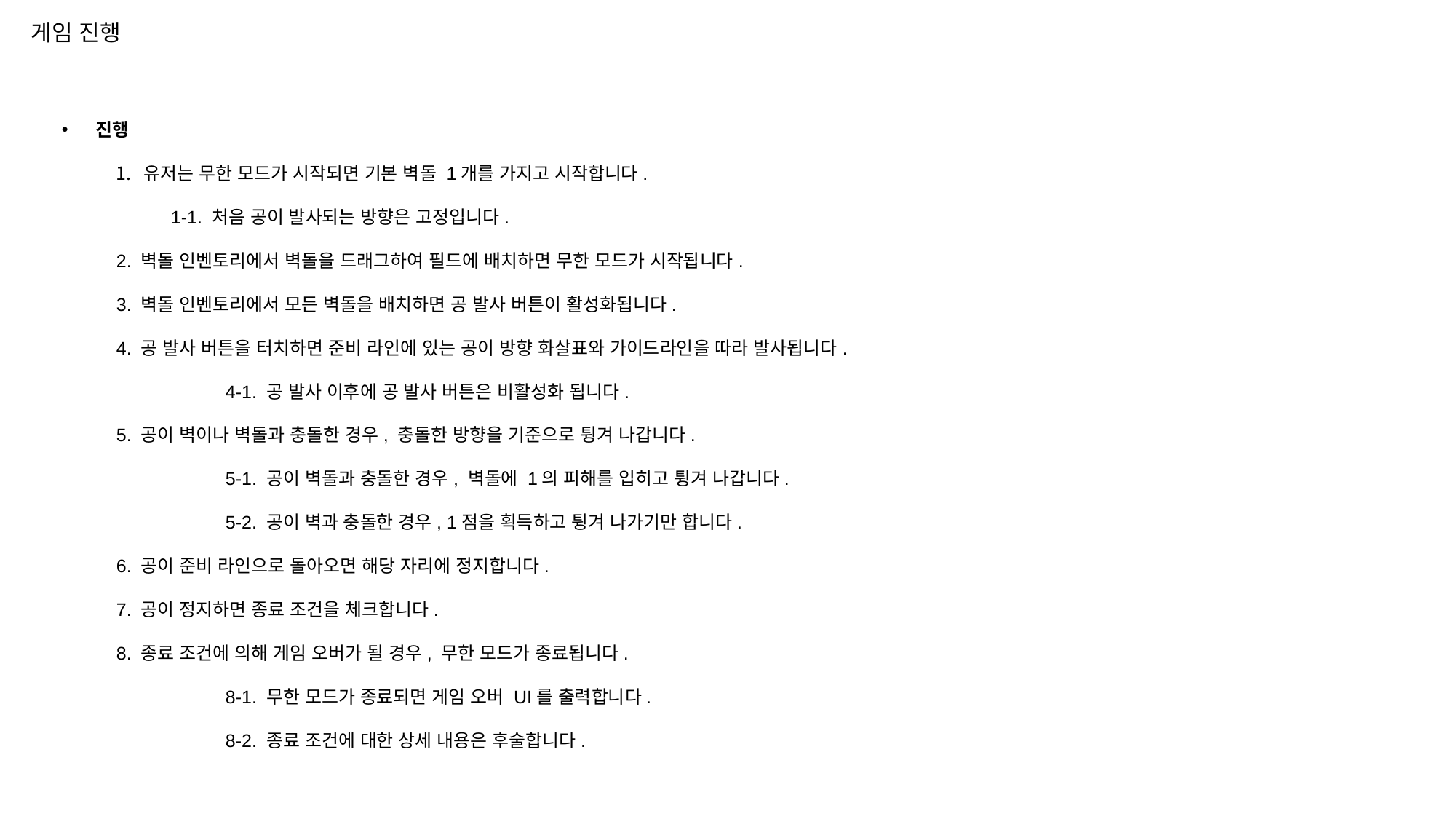

게임 진행
진행
유저는 무한 모드가 시작되면 기본 벽돌 1개를 가지고 시작합니다.
1-1. 처음 공이 발사되는 방향은 고정입니다.
2. 벽돌 인벤토리에서 벽돌을 드래그하여 필드에 배치하면 무한 모드가 시작됩니다.
3. 벽돌 인벤토리에서 모든 벽돌을 배치하면 공 발사 버튼이 활성화됩니다.
4. 공 발사 버튼을 터치하면 준비 라인에 있는 공이 방향 화살표와 가이드라인을 따라 발사됩니다.
	4-1. 공 발사 이후에 공 발사 버튼은 비활성화 됩니다.
5. 공이 벽이나 벽돌과 충돌한 경우, 충돌한 방향을 기준으로 튕겨 나갑니다.
	5-1. 공이 벽돌과 충돌한 경우, 벽돌에 1의 피해를 입히고 튕겨 나갑니다.
	5-2. 공이 벽과 충돌한 경우, 1점을 획득하고 튕겨 나가기만 합니다.
6. 공이 준비 라인으로 돌아오면 해당 자리에 정지합니다.
7. 공이 정지하면 종료 조건을 체크합니다.
8. 종료 조건에 의해 게임 오버가 될 경우, 무한 모드가 종료됩니다.
	8-1. 무한 모드가 종료되면 게임 오버 UI를 출력합니다.
	8-2. 종료 조건에 대한 상세 내용은 후술합니다.